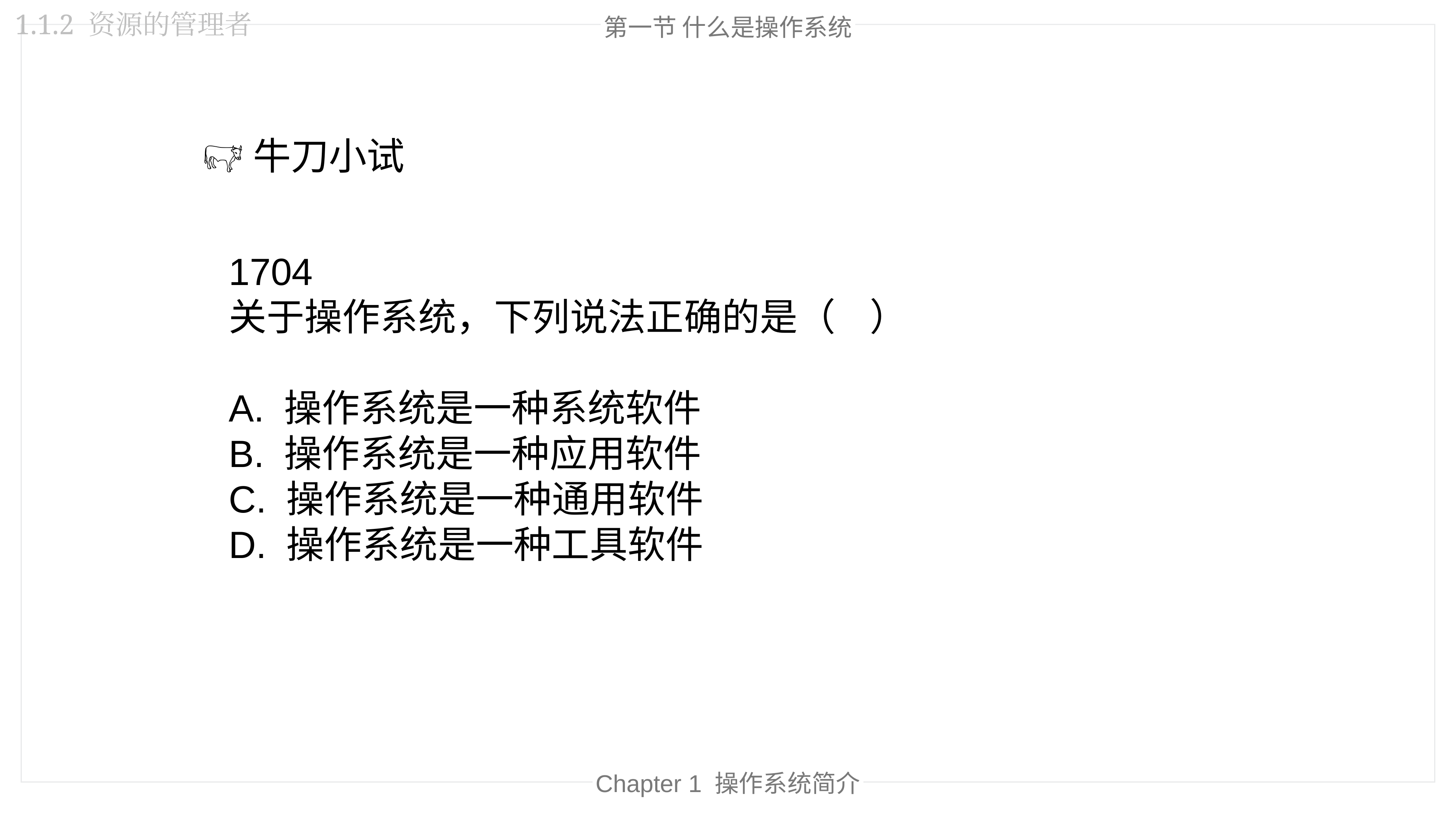

1.1.2 资源的管理者
第一节 什么是操作系统
🐂牛刀小试
1704
关于操作系统，下列说法正确的是（    ）

A. 操作系统是一种系统软件
B. 操作系统是一种应用软件
C. 操作系统是一种通用软件
D. 操作系统是一种工具软件
Chapter 1 操作系统简介